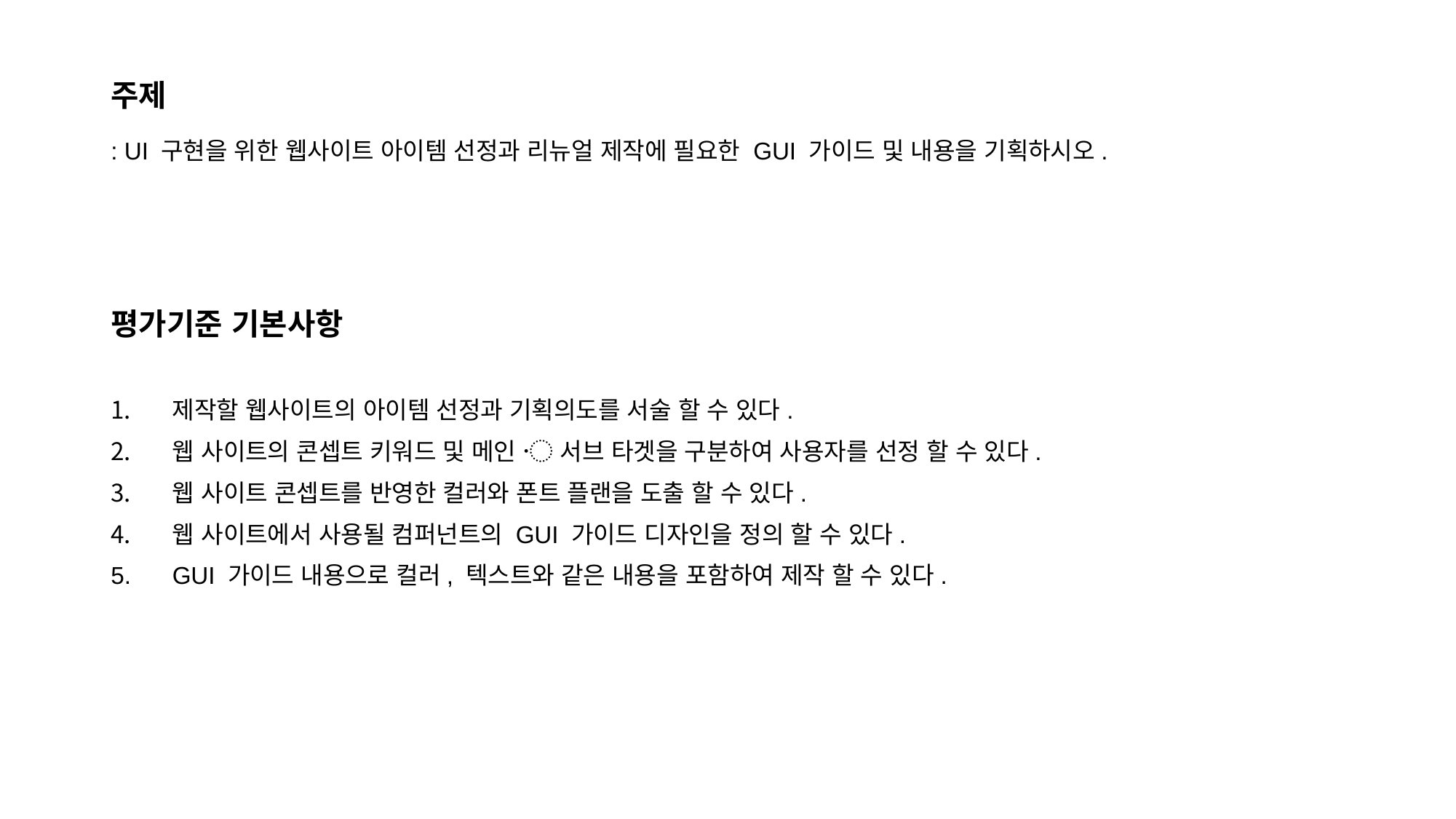

# 주제 : UI 구현을 위한 웹사이트 아이템 선정과 리뉴얼 제작에 필요한 GUI 가이드 및 내용을 기획하시오.

평가기준 기본사항

제작할 웹사이트의 아이템 선정과 기획의도를 서술 할 수 있다.
웹 사이트의 콘셉트 키워드 및 메인 〮 서브 타겟을 구분하여 사용자를 선정 할 수 있다.
웹 사이트 콘셉트를 반영한 컬러와 폰트 플랜을 도출 할 수 있다.
웹 사이트에서 사용될 컴퍼넌트의 GUI 가이드 디자인을 정의 할 수 있다.
GUI 가이드 내용으로 컬러, 텍스트와 같은 내용을 포함하여 제작 할 수 있다.